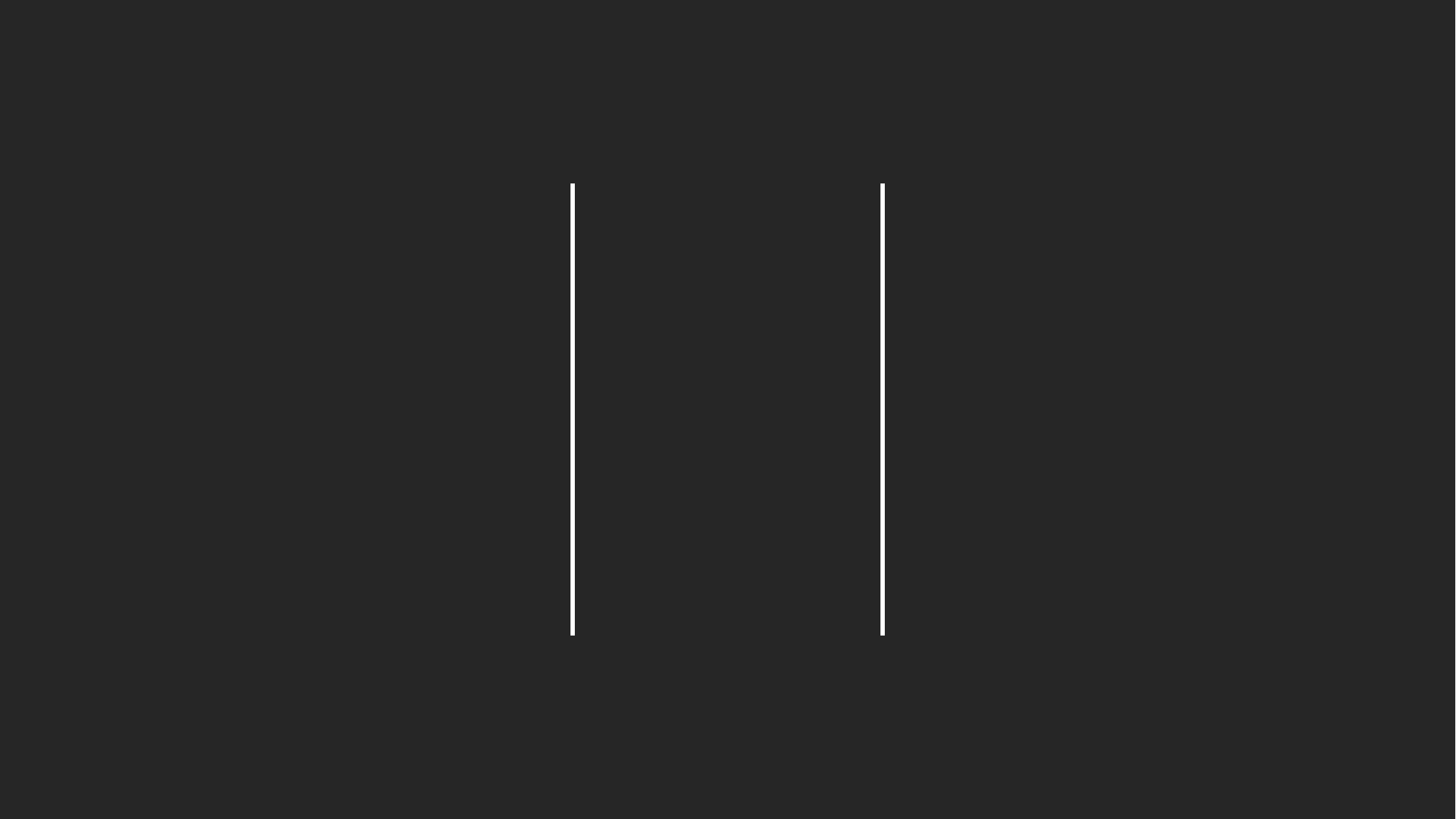

Part 4
전체
시연 영상
Pork Katsu